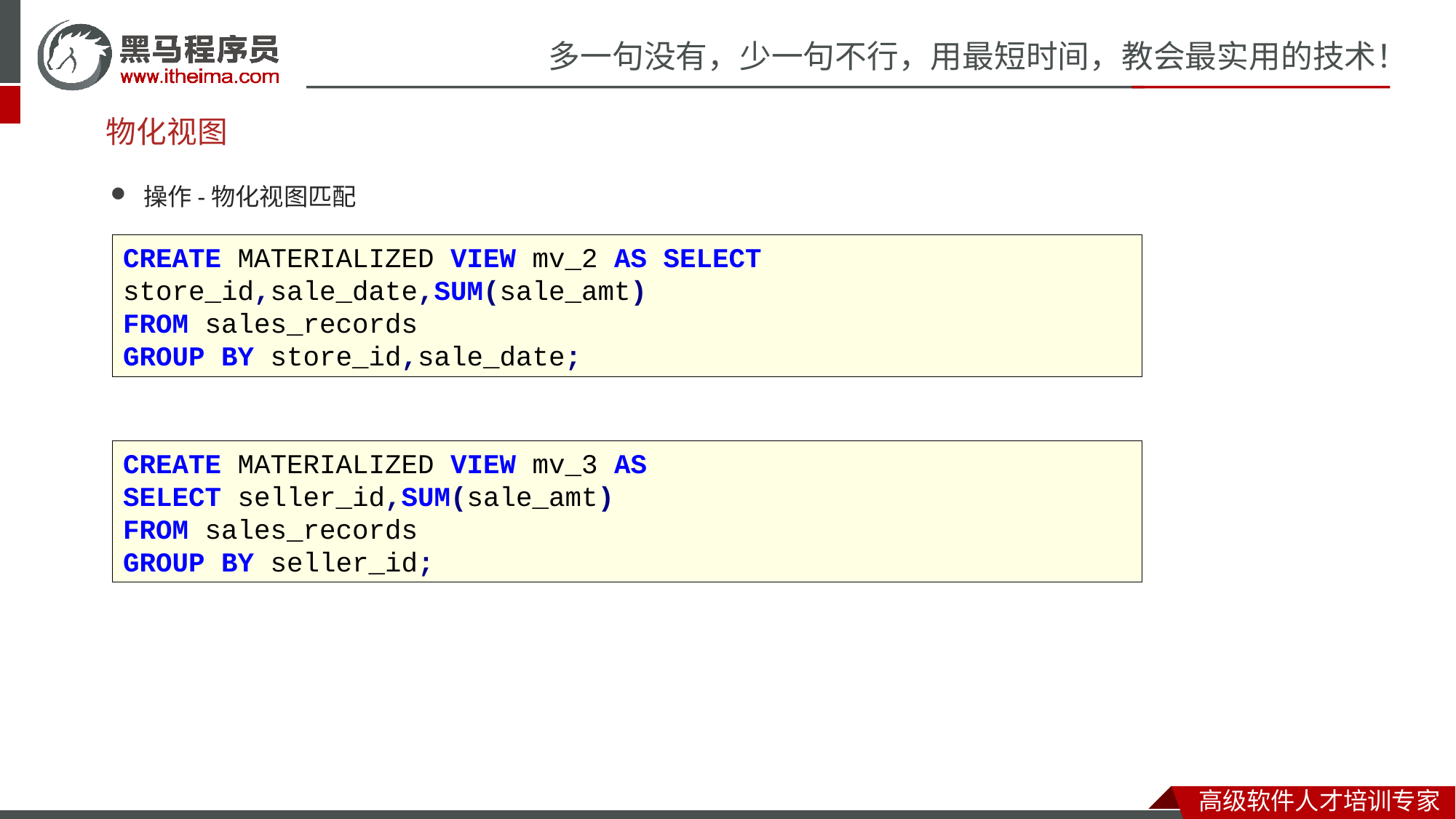

# 物化视图
操作-物化视图匹配
CREATE MATERIALIZED VIEW mv_2 AS SELECT store_id,sale_date,SUM(sale_amt)
FROM sales_records
GROUP BY store_id,sale_date;
CREATE MATERIALIZED VIEW mv_3 AS
SELECT seller_id,SUM(sale_amt)
FROM sales_records
GROUP BY seller_id;